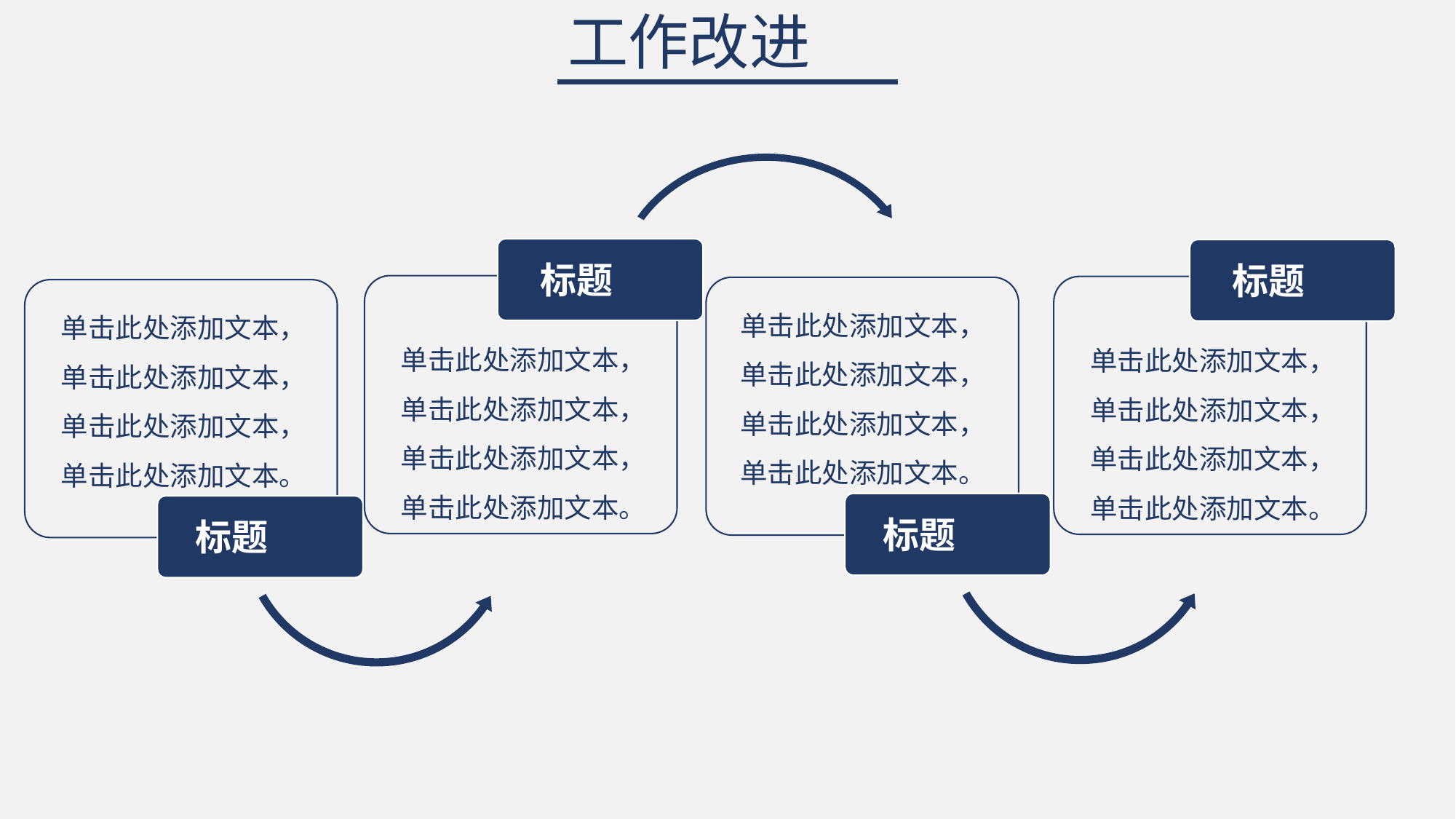

工作改进

标题
标题

单击此处添加文本，单击此处添加文本，单击此处添加文本，单击此处添加文本。
单击此处添加文本，单击此处添加文本，单击此处添加文本，单击此处添加文本。
单击此处添加文本，单击此处添加文本，单击此处添加文本，单击此处添加文本。
单击此处添加文本，单击此处添加文本，单击此处添加文本，单击此处添加文本。

标题
标题